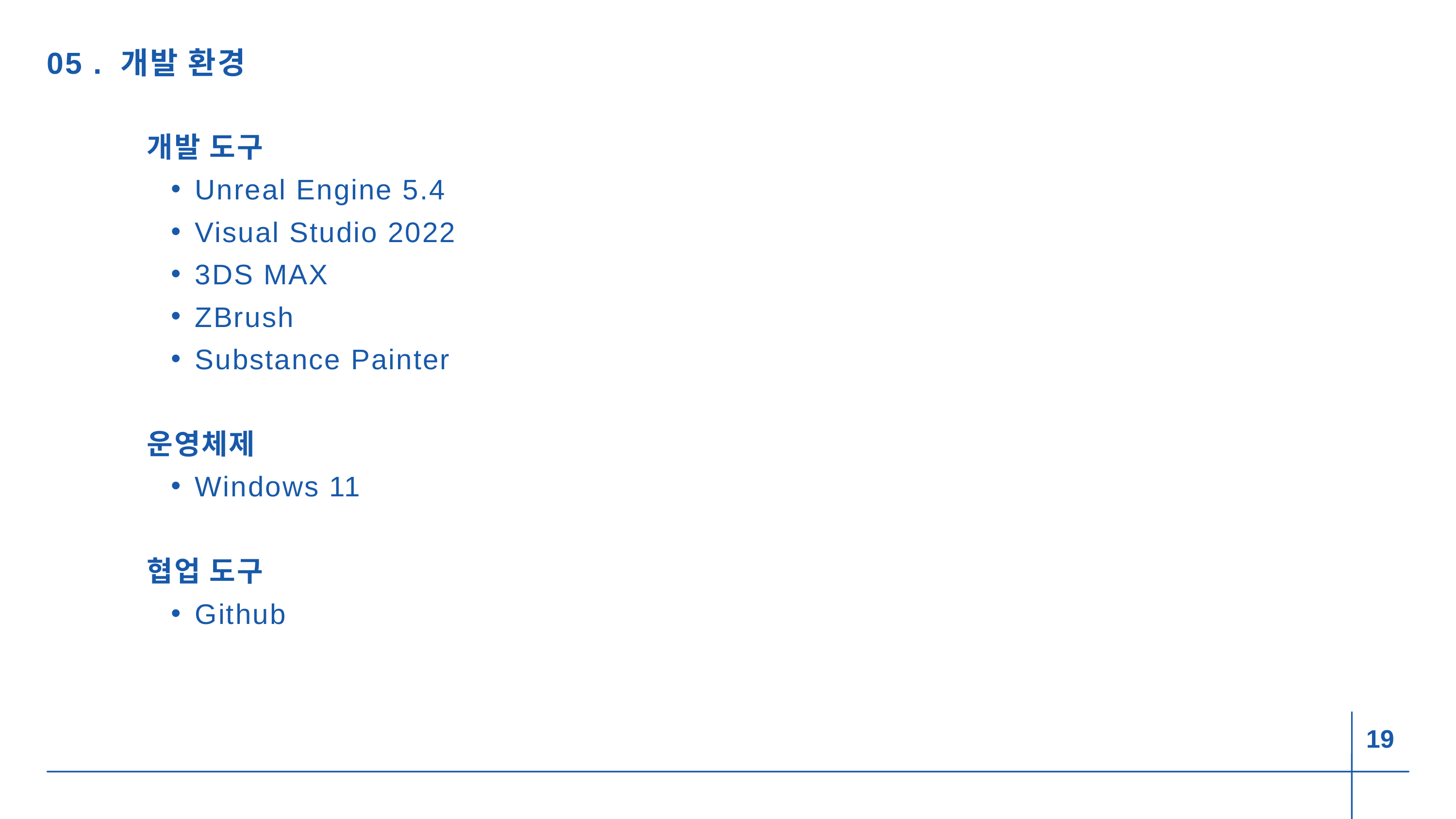

05 . 개발 환경
개발 도구
Unreal Engine 5.4
Visual Studio 2022
3DS MAX
ZBrush
Substance Painter

운영체제
Windows 11

협업 도구
Github

19